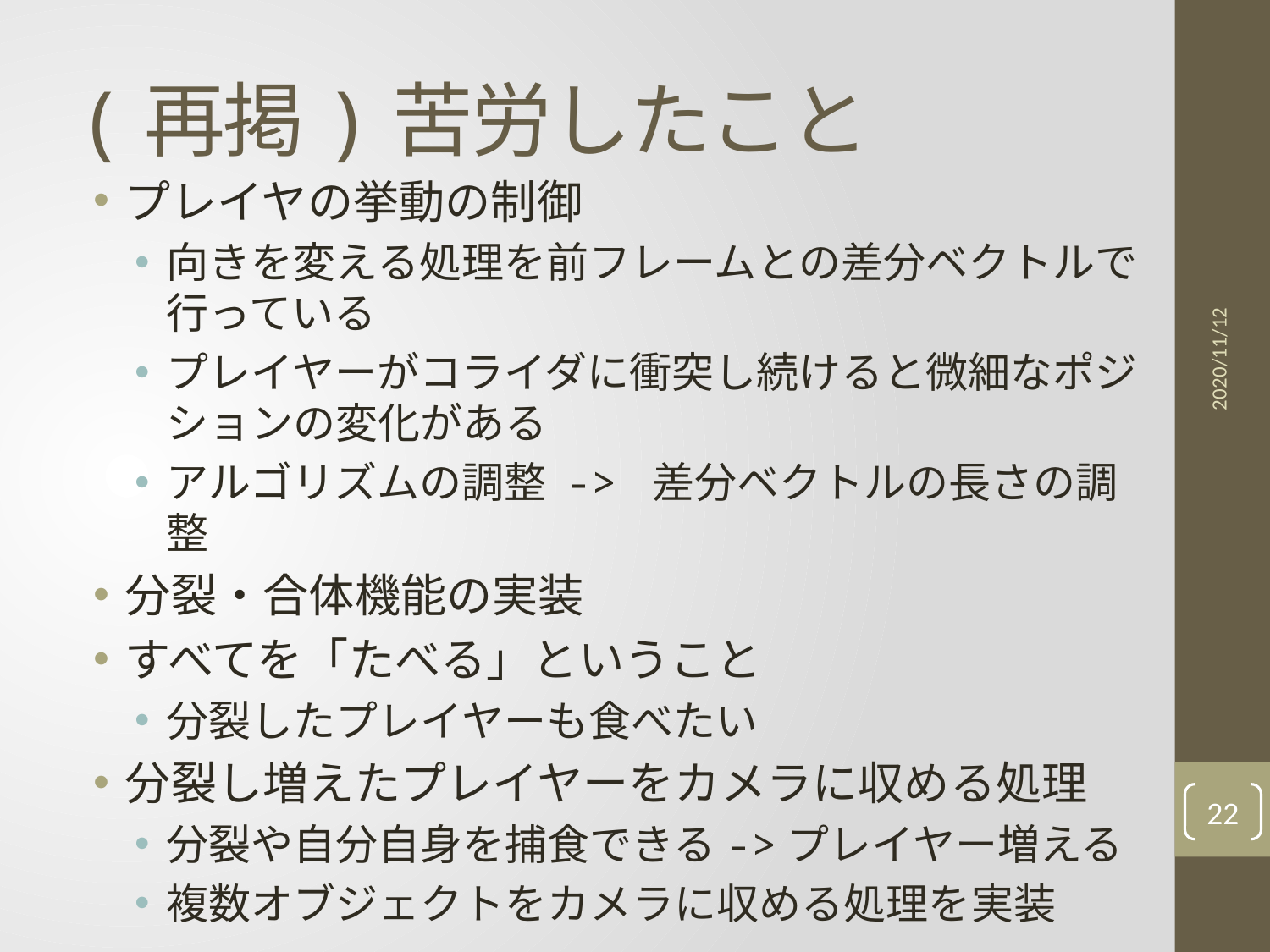

# (再掲)苦労したこと
プレイヤの挙動の制御
向きを変える処理を前フレームとの差分ベクトルで行っている
プレイヤーがコライダに衝突し続けると微細なポジションの変化がある
アルゴリズムの調整 -> 差分ベクトルの長さの調整
分裂・合体機能の実装
すべてを「たべる」ということ
分裂したプレイヤーも食べたい
分裂し増えたプレイヤーをカメラに収める処理
分裂や自分自身を捕食できる->プレイヤー増える
複数オブジェクトをカメラに収める処理を実装
2020/11/12
22